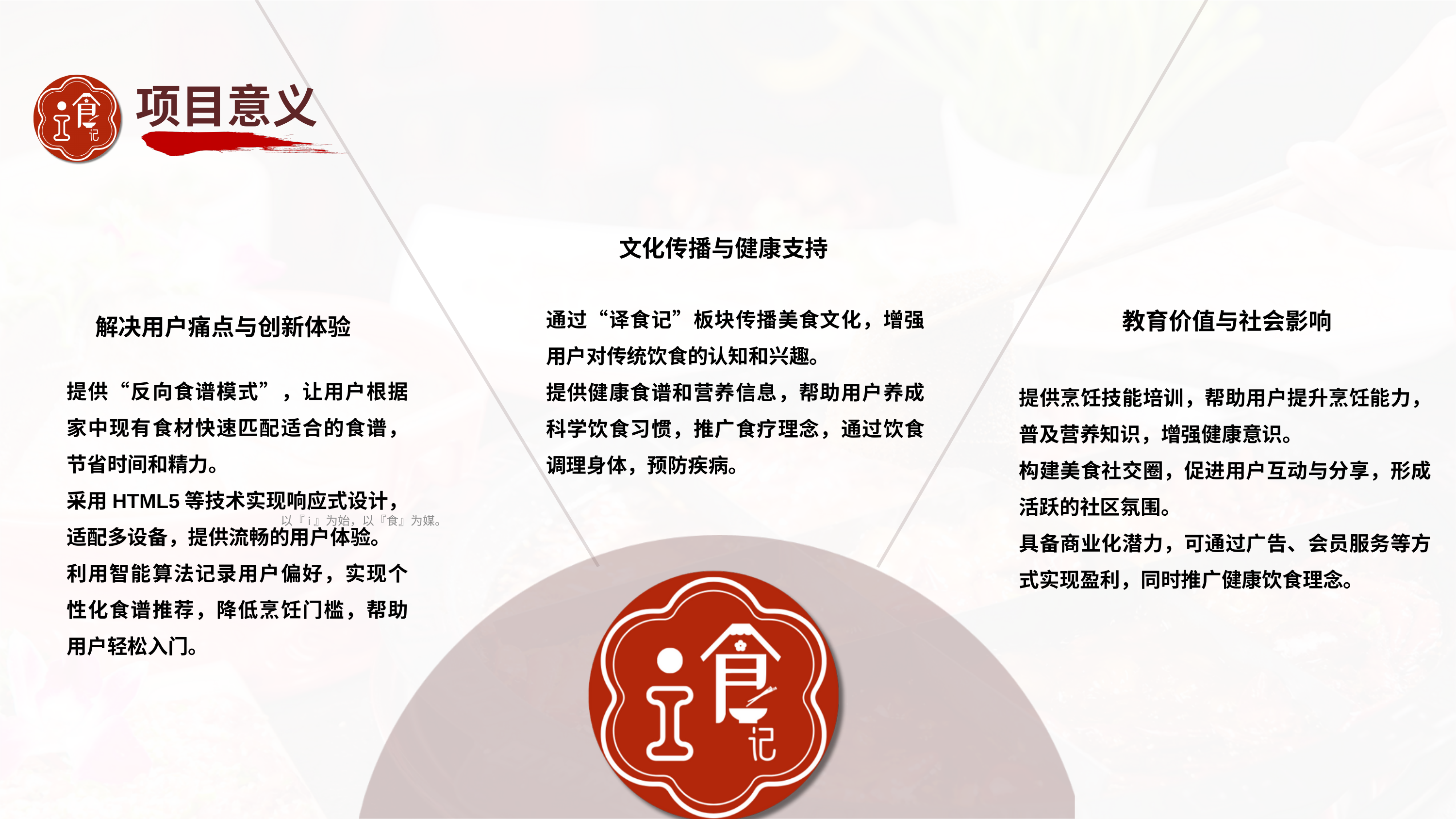

项目意义

文化传播与健康支持

通过“译食记”板块传播美食文化，增强用户对传统饮食的认知和兴趣。
提供健康食谱和营养信息，帮助用户养成科学饮食习惯，推广食疗理念，通过饮食调理身体，预防疾病。
教育价值与社会影响
解决用户痛点与创新体验
提供“反向食谱模式”，让用户根据家中现有食材快速匹配适合的食谱，节省时间和精力。
采用HTML5等技术实现响应式设计，适配多设备，提供流畅的用户体验。
利用智能算法记录用户偏好，实现个性化食谱推荐，降低烹饪门槛，帮助用户轻松入门。

提供烹饪技能培训，帮助用户提升烹饪能力，普及营养知识，增强健康意识。
构建美食社交圈，促进用户互动与分享，形成活跃的社区氛围。
具备商业化潜力，可通过广告、会员服务等方式实现盈利，同时推广健康饮食理念。
以『i』为始，以『食』为媒。